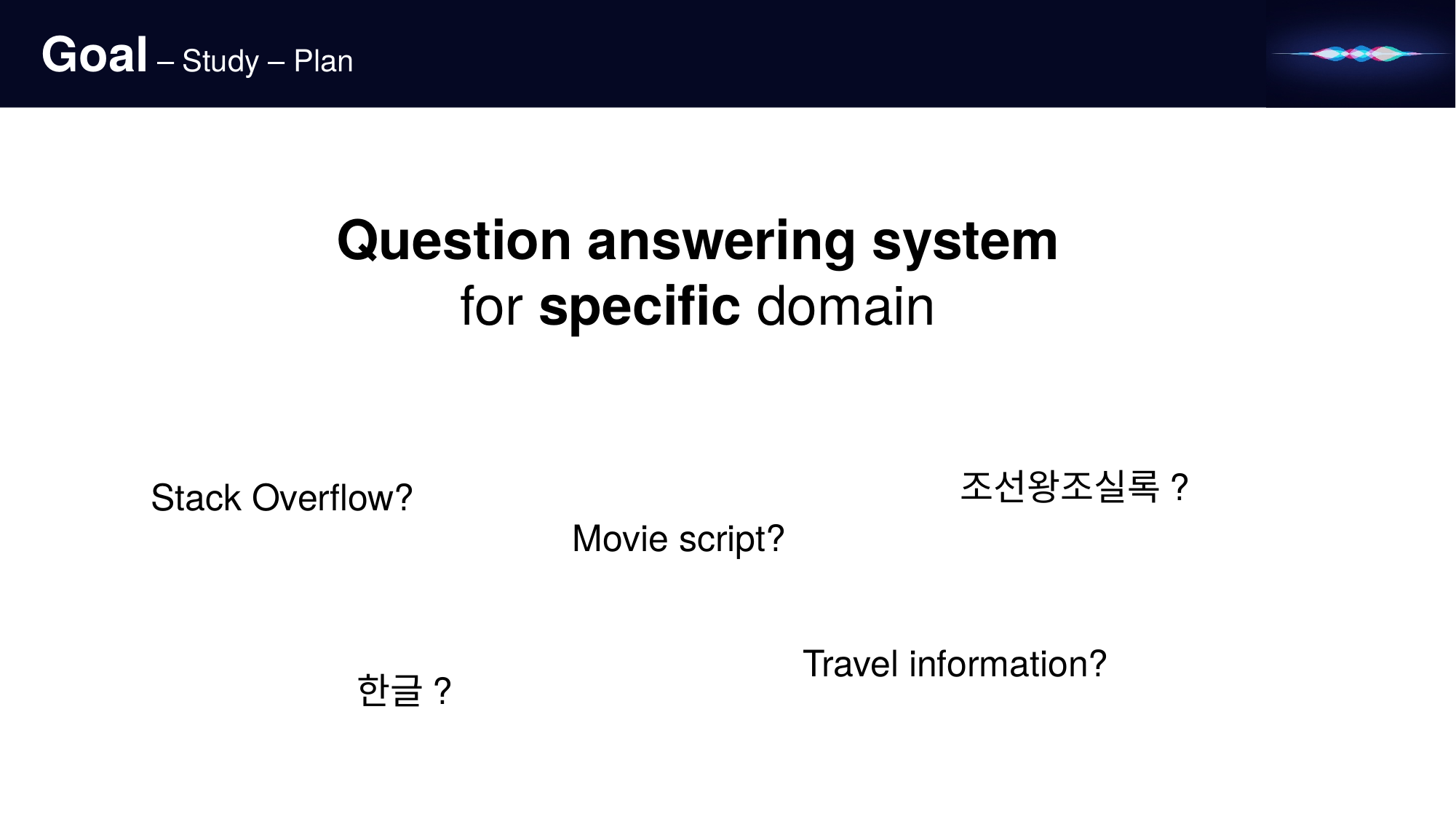

Goal – Study – Plan
Question answering system
for specific domain
조선왕조실록?
Stack Overflow?
Movie script?
Travel information?
한글?